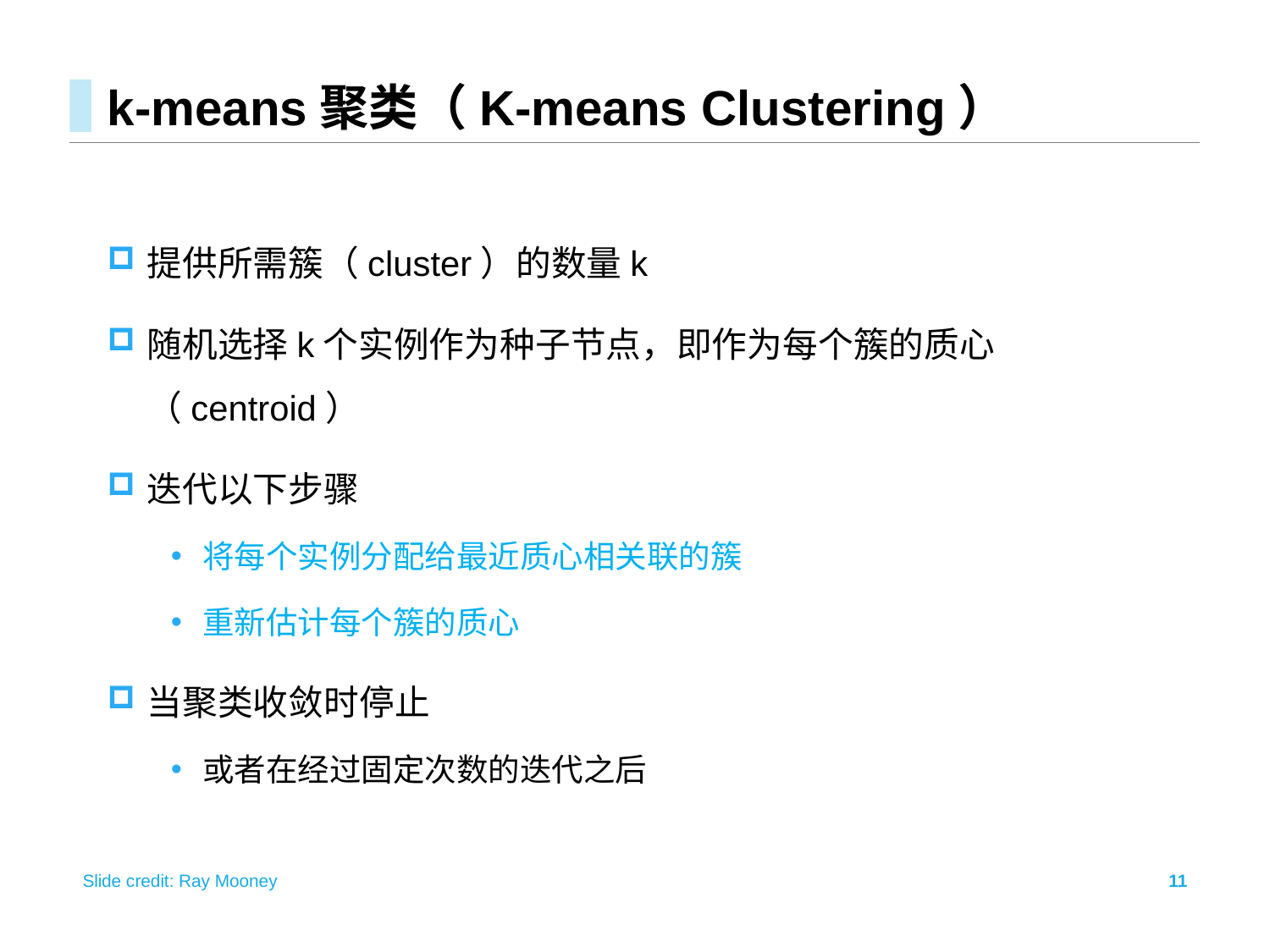

# k-means聚类（K-means Clustering）
提供所需簇（cluster）的数量k
随机选择k个实例作为种子节点，即作为每个簇的质心（centroid）
迭代以下步骤
将每个实例分配给最近质心相关联的簇
重新估计每个簇的质心
当聚类收敛时停止
或者在经过固定次数的迭代之后
Slide credit: Ray Mooney
11